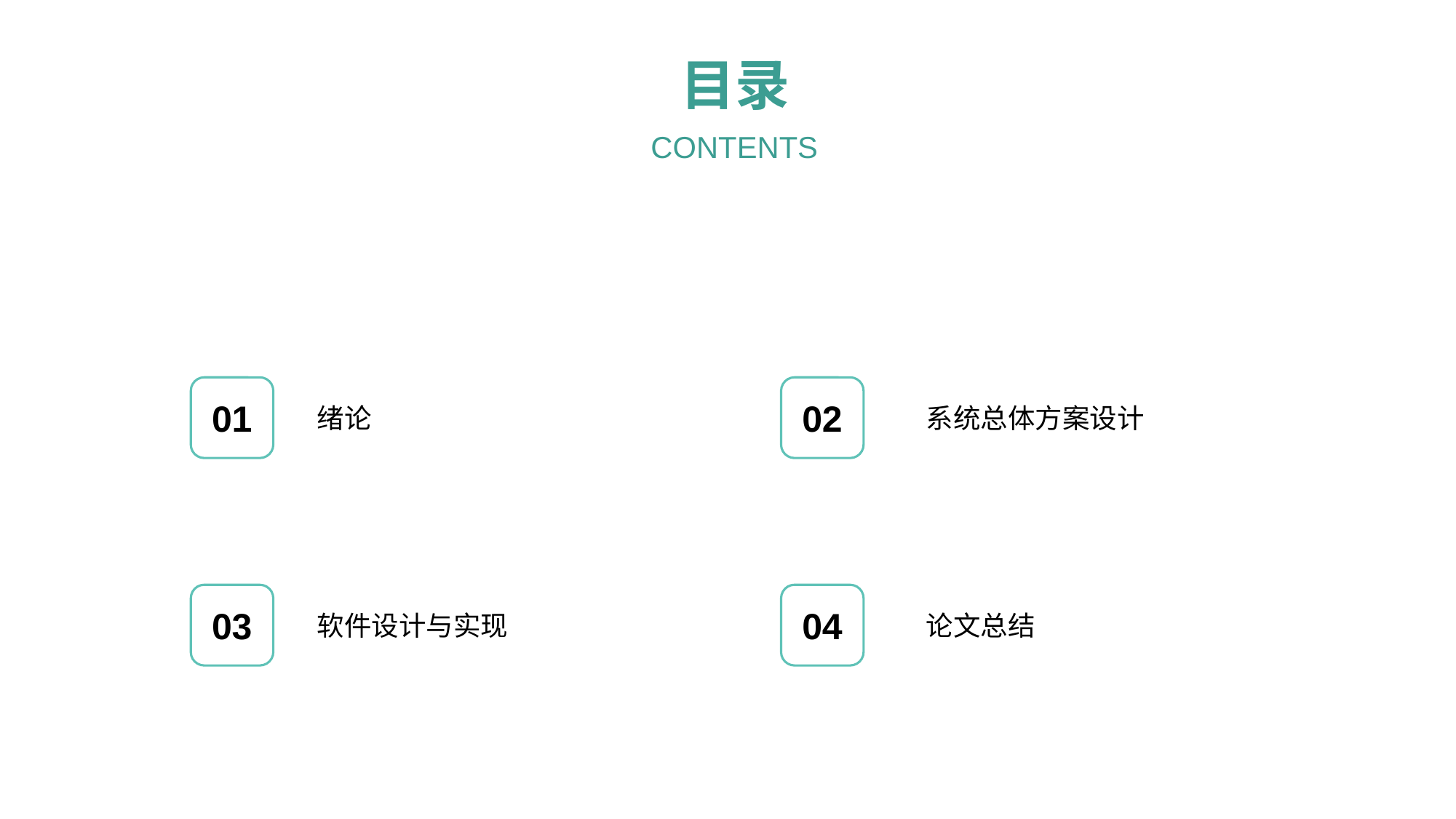

目录
CONTENTS
01
02
绪论
系统总体方案设计
03
04
软件设计与实现
论文总结